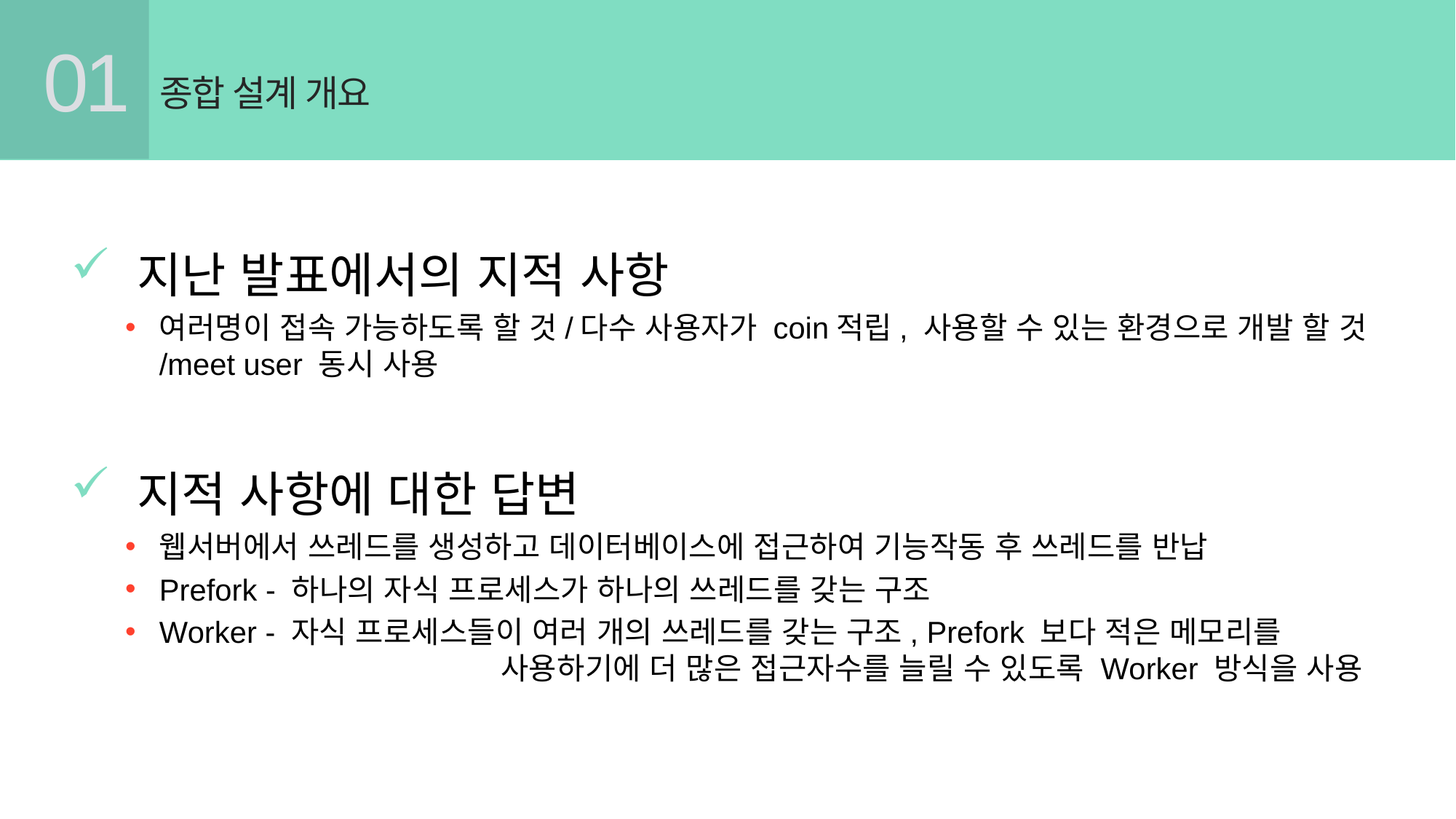

01
종합 설계 개요

 지난 발표에서의 지적 사항
여러명이 접속 가능하도록 할 것/다수 사용자가 coin적립, 사용할 수 있는 환경으로 개발 할 것/meet user 동시 사용

 지적 사항에 대한 답변
웹서버에서 쓰레드를 생성하고 데이터베이스에 접근하여 기능작동 후 쓰레드를 반납
Prefork - 하나의 자식 프로세스가 하나의 쓰레드를 갖는 구조
Worker - 자식 프로세스들이 여러 개의 쓰레드를 갖는 구조, Prefork 보다 적은 메모리를                                                    사용하기에 더 많은 접근자수를 늘릴 수 있도록 Worker 방식을 사용